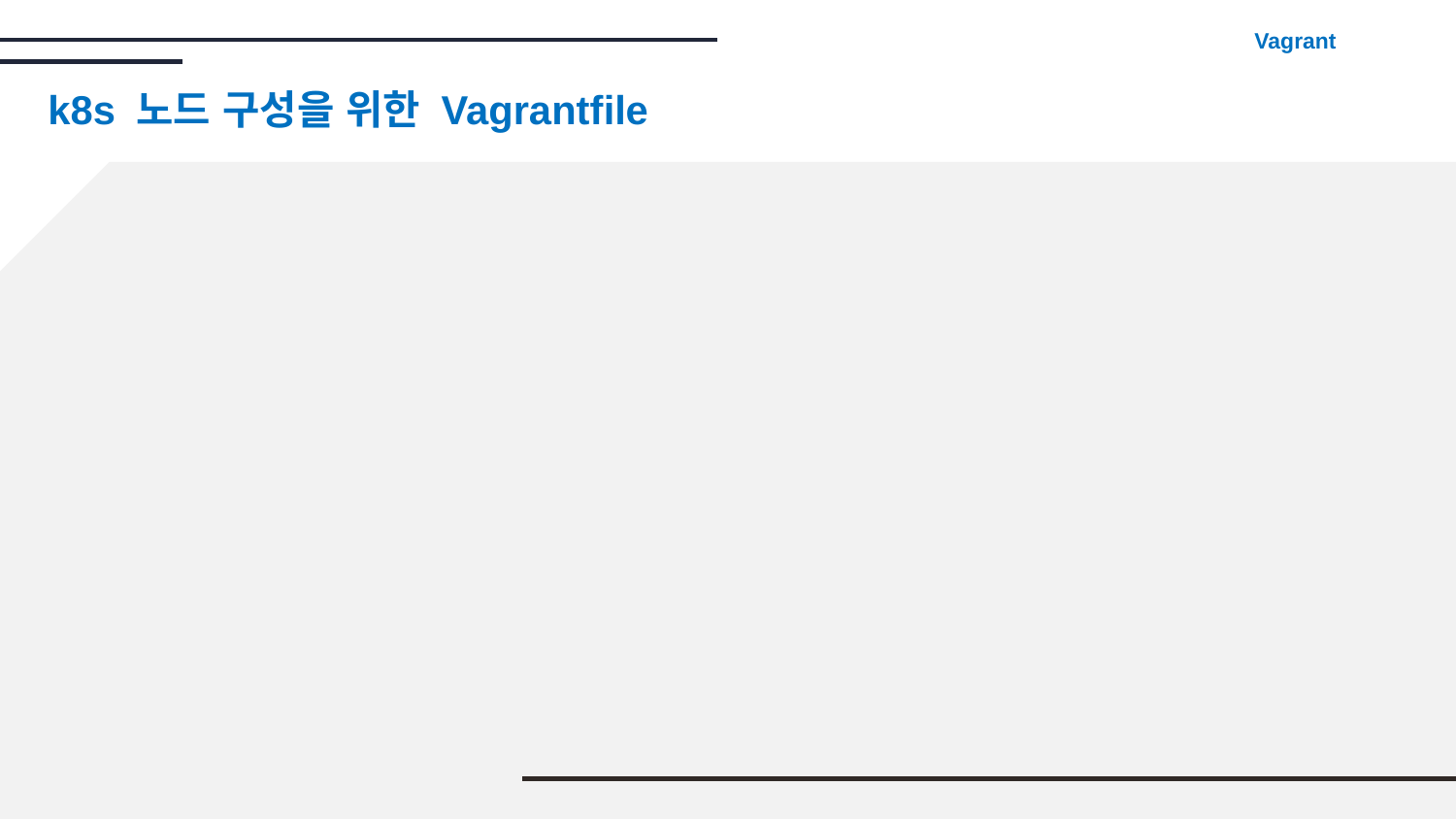

Vagrant
# k8s 노드 구성을 위한 Vagrantfile